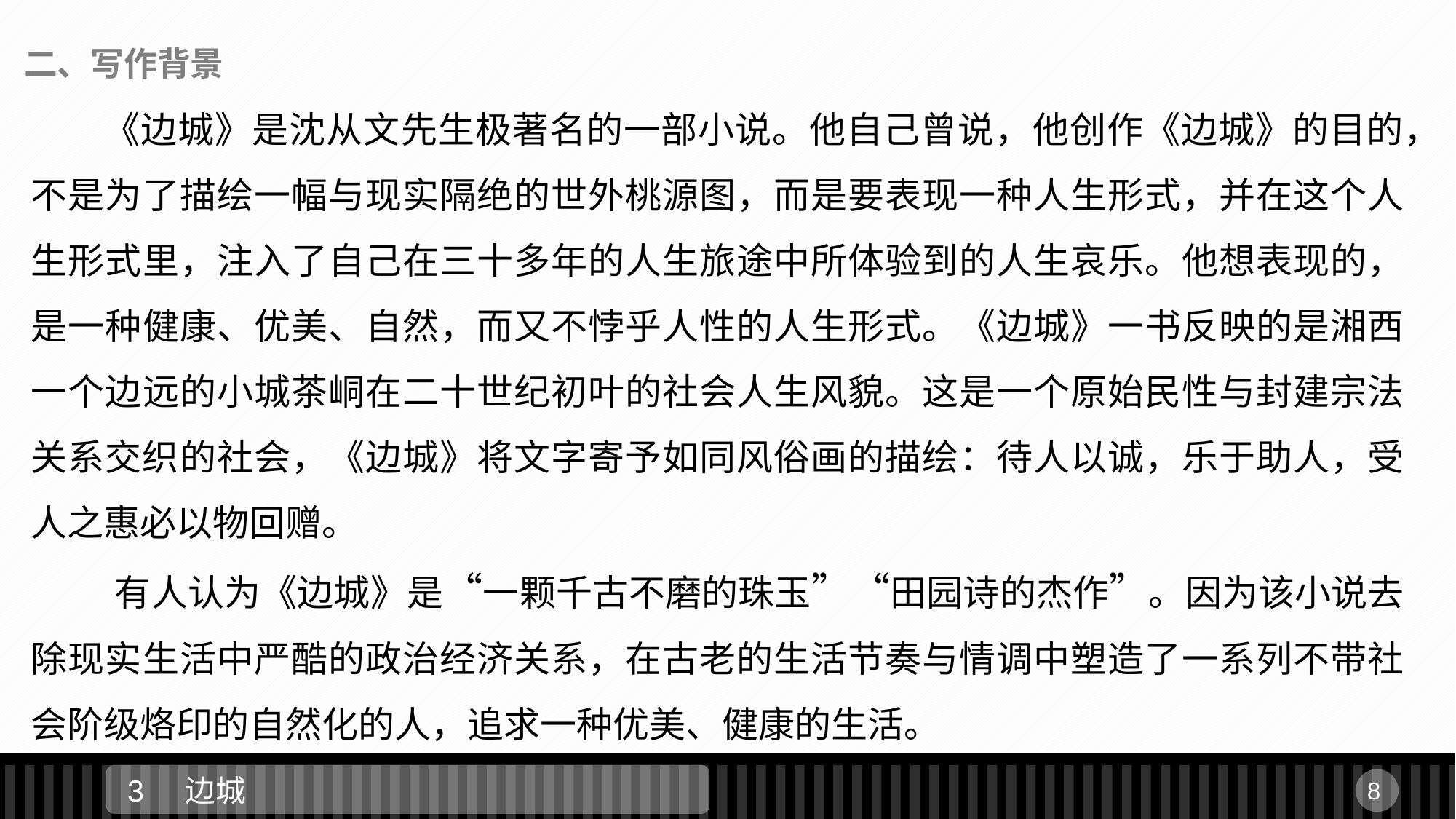

二、写作背景
       《边城》是沈从文先生极著名的一部小说。他自己曾说，他创作《边城》的目的，不是为了描绘一幅与现实隔绝的世外桃源图，而是要表现一种人生形式，并在这个人生形式里，注入了自己在三十多年的人生旅途中所体验到的人生哀乐。他想表现的，是一种健康、优美、自然，而又不悖乎人性的人生形式。《边城》一书反映的是湘西一个边远的小城茶峒在二十世纪初叶的社会人生风貌。这是一个原始民性与封建宗法关系交织的社会，《边城》将文字寄予如同风俗画的描绘：待人以诚，乐于助人，受人之惠必以物回赠。
         有人认为《边城》是“一颗千古不磨的珠玉”“田园诗的杰作”。因为该小说去除现实生活中严酷的政治经济关系，在古老的生活节奏与情调中塑造了一系列不带社会阶级烙印的自然化的人，追求一种优美、健康的生活。